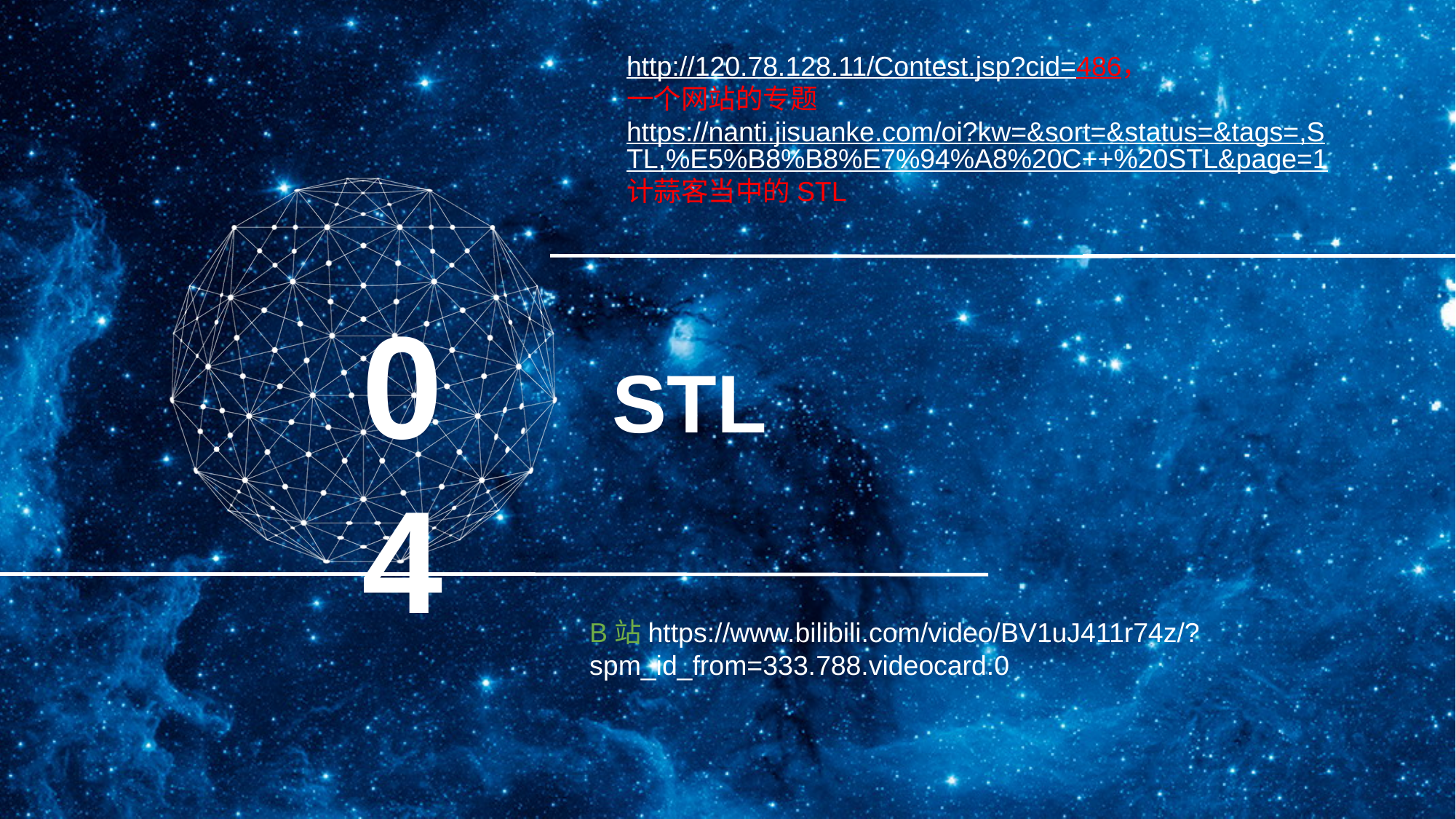

http://120.78.128.11/Contest.jsp?cid=486，
一个网站的专题
https://nanti.jisuanke.com/oi?kw=&sort=&status=&tags=,STL,%E5%B8%B8%E7%94%A8%20C++%20STL&page=1
计蒜客当中的STL

04
 STL
B站https://www.bilibili.com/video/BV1uJ411r74z/?spm_id_from=333.788.videocard.0